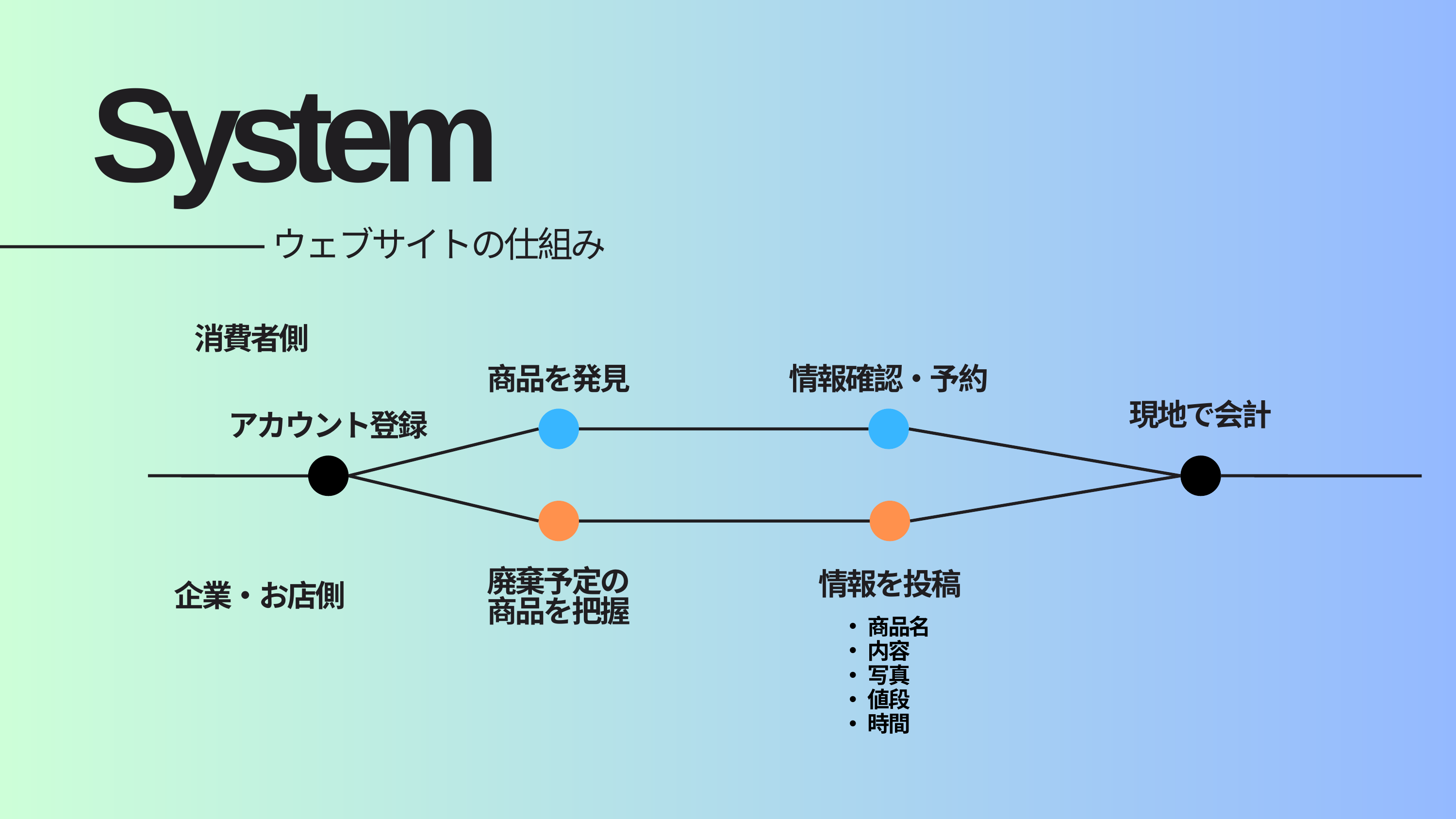

System
ウェブサイトの仕組み

消費者側
商品を発見
情報確認・予約
現地で会計

アカウント登録

廃棄予定の
商品を把握
情報を投稿
企業・お店側
商品名
内容
写真
値段
時間